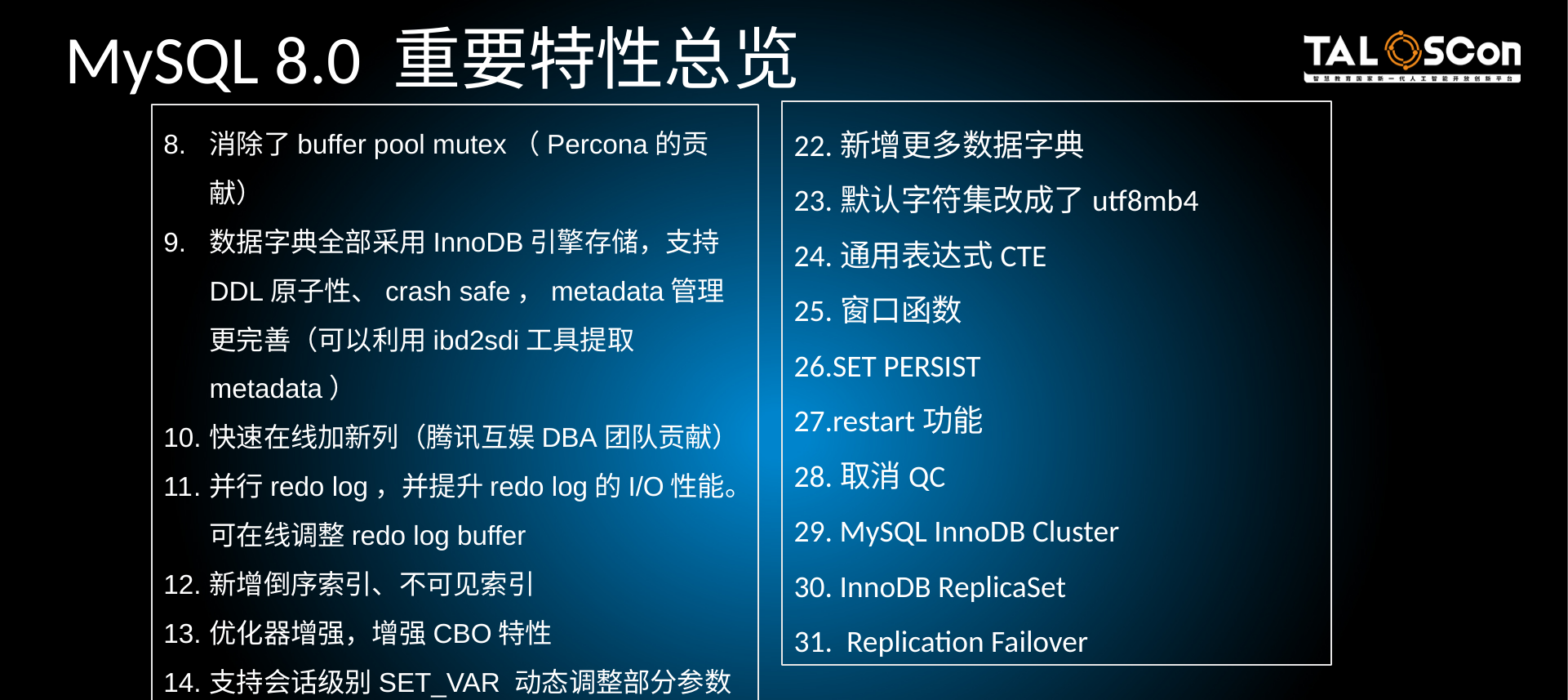

MySQL 8.0 重要特性总览
22.新增更多数据字典
23.默认字符集改成了utf8mb4
24.通用表达式CTE
25.窗口函数
26.SET PERSIST
27.restart功能
28.取消QC
29. MySQL InnoDB Cluster
30. InnoDB ReplicaSet
31.  Replication Failover
消除了buffer pool mutex（Percona的贡献）
数据字典全部采用InnoDB引擎存储，支持DDL原子性、crash safe，metadata管理更完善（可以利用ibd2sdi工具提取metadata）
快速在线加新列（腾讯互娱DBA团队贡献）
并行redo log，并提升redo log的I/O性能。可在线调整redo log buffer
新增倒序索引、不可见索引
优化器增强，增强CBO特性
支持会话级别SET_VAR 动态调整部分参数